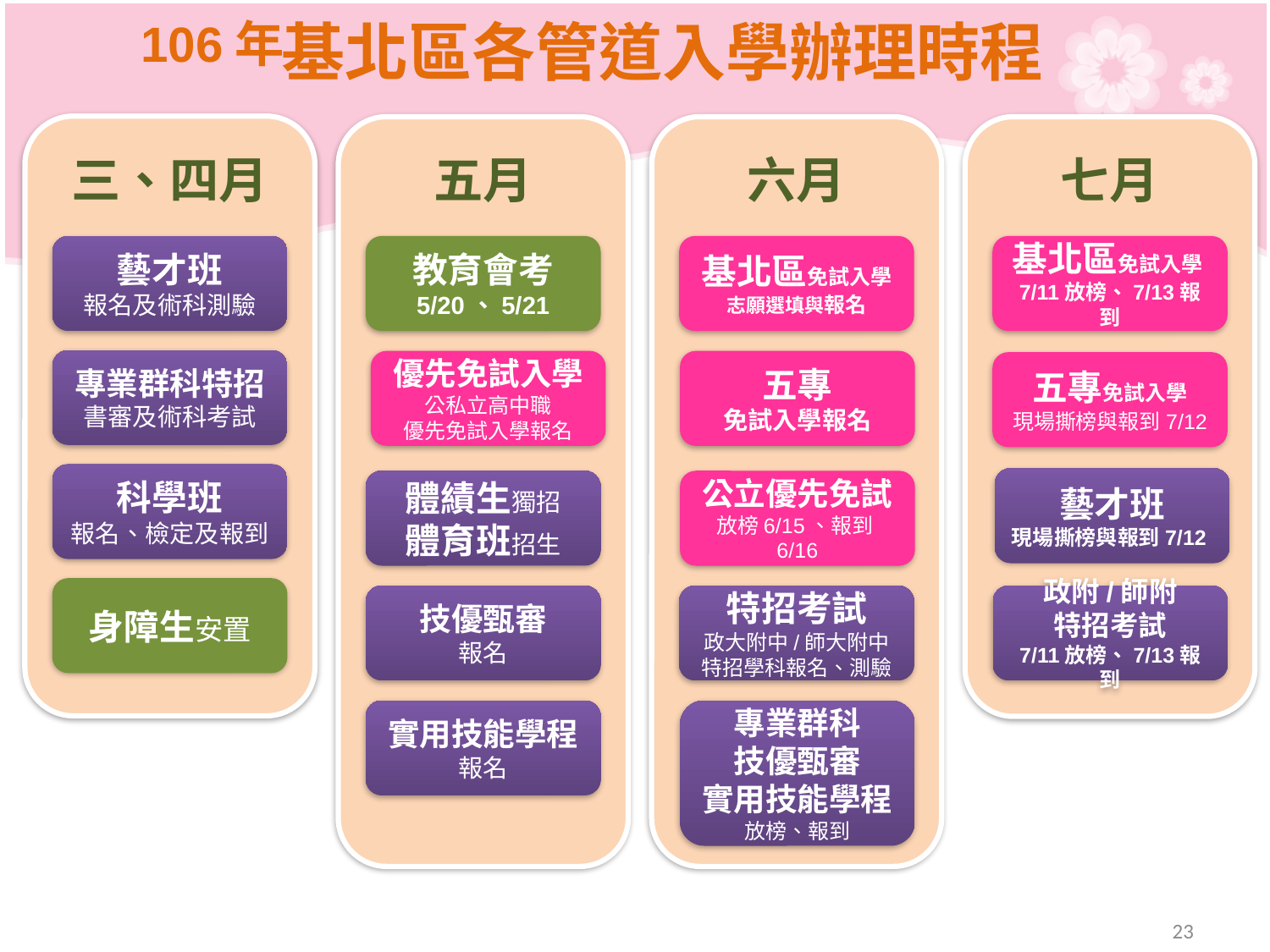

106年
基北區各管道入學辦理時程

三、四月
五月
六月
七月
藝才班
報名及術科測驗
教育會考
5/20、5/21
基北區免試入學
志願選填與報名
基北區免試入學7/11放榜、7/13報到
專業群科特招
書審及術科考試
優先免試入學
公私立高中職
優先免試入學報名
五專
免試入學報名
五專免試入學
現場撕榜與報到7/12
科學班
報名、檢定及報到
藝才班
現場撕榜與報到7/12
體績生獨招
體育班招生
公立優先免試
放榜6/15、報到6/16
身障生安置
技優甄審
報名
特招考試
政大附中/師大附中
特招學科報名、測驗
政附/師附
特招考試
7/11放榜、7/13報到
專業群科
技優甄審
實用技能學程
放榜、報到
實用技能學程
報名
23